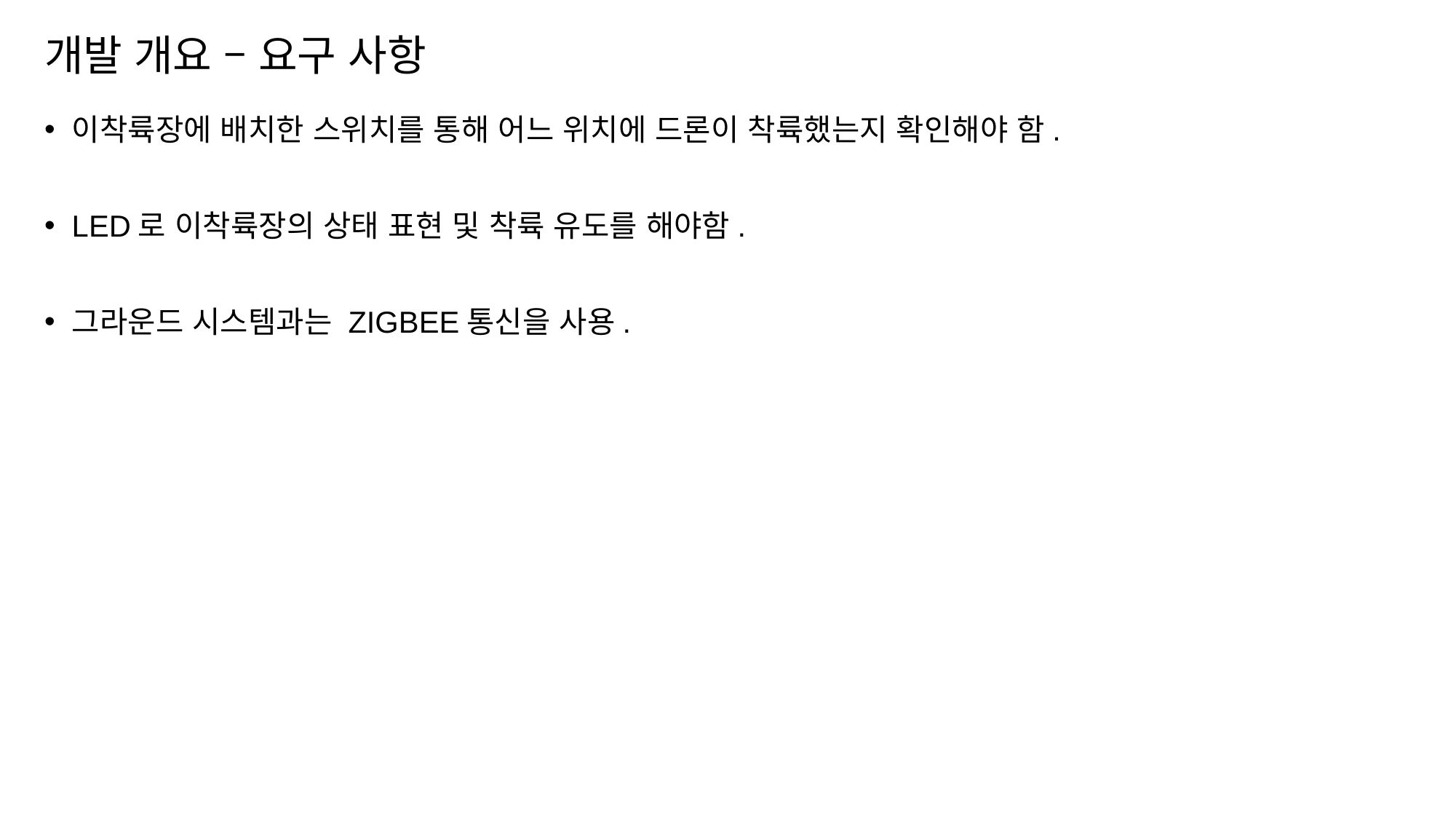

# 개발 개요 – 요구 사항
이착륙장에 배치한 스위치를 통해 어느 위치에 드론이 착륙했는지 확인해야 함.

LED로 이착륙장의 상태 표현 및 착륙 유도를 해야함.

그라운드 시스템과는 ZIGBEE통신을 사용.